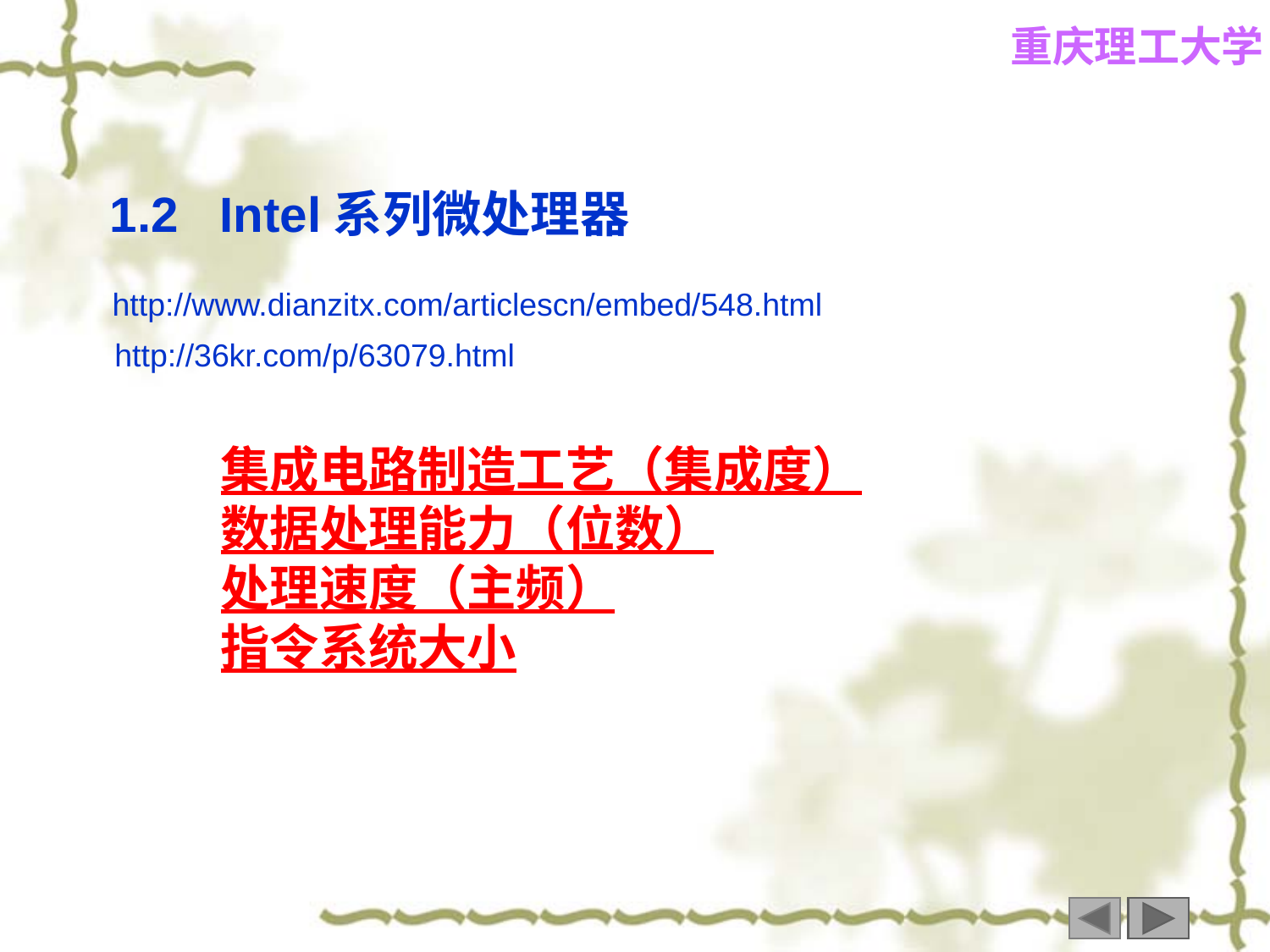

1.2   Intel系列微处理器
http://www.dianzitx.com/articlescn/embed/548.html
http://36kr.com/p/63079.html
集成电路制造工艺（集成度）
数据处理能力（位数）
处理速度（主频）
指令系统大小